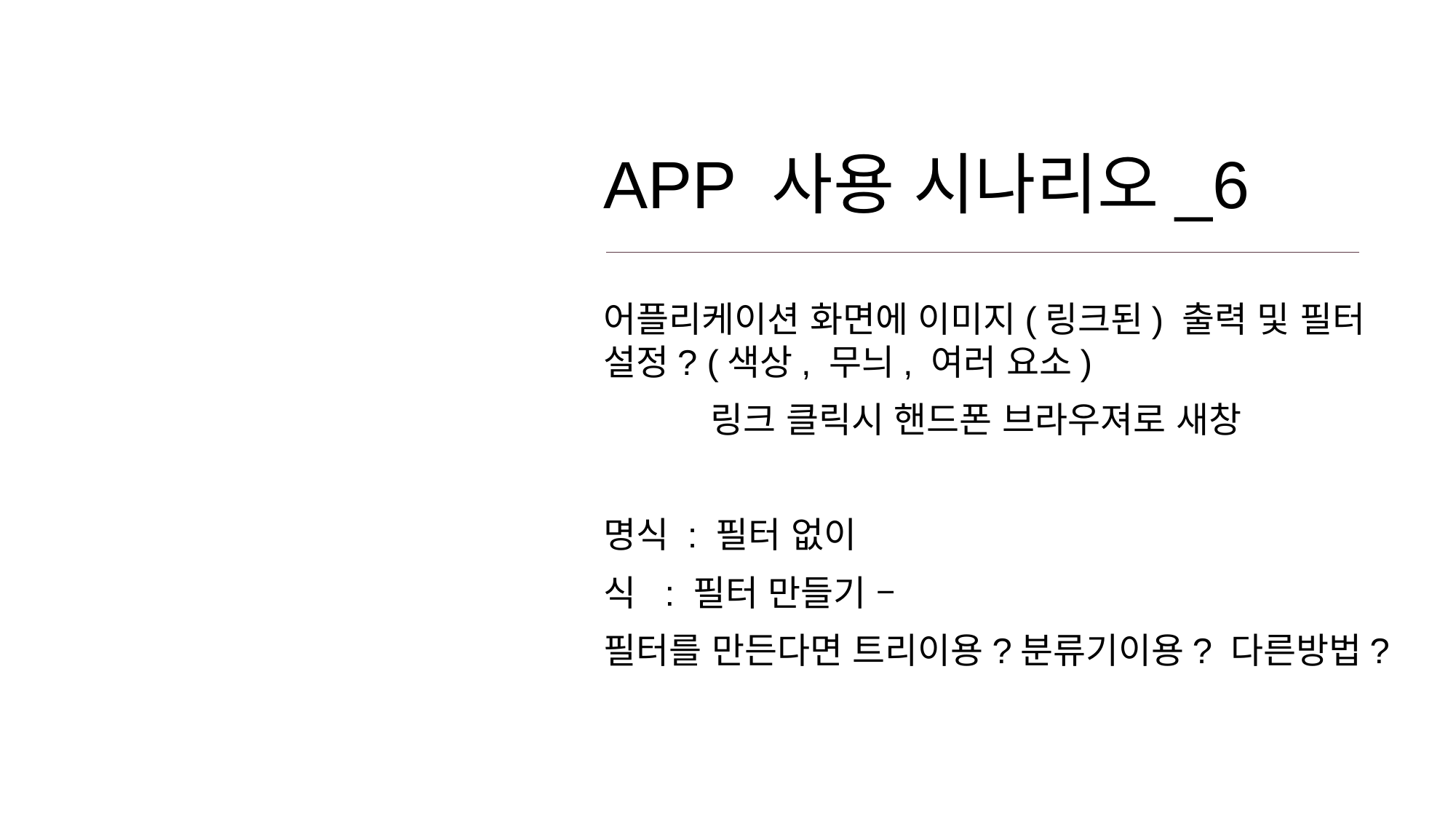

# APP 사용 시나리오_6
어플리케이션 화면에 이미지(링크된) 출력 및 필터 설정? (색상, 무늬, 여러 요소)
	링크 클릭시 핸드폰 브라우져로 새창

명식 : 필터 없이
식  : 필터 만들기 –
필터를 만든다면 트리이용?분류기이용? 다른방법?